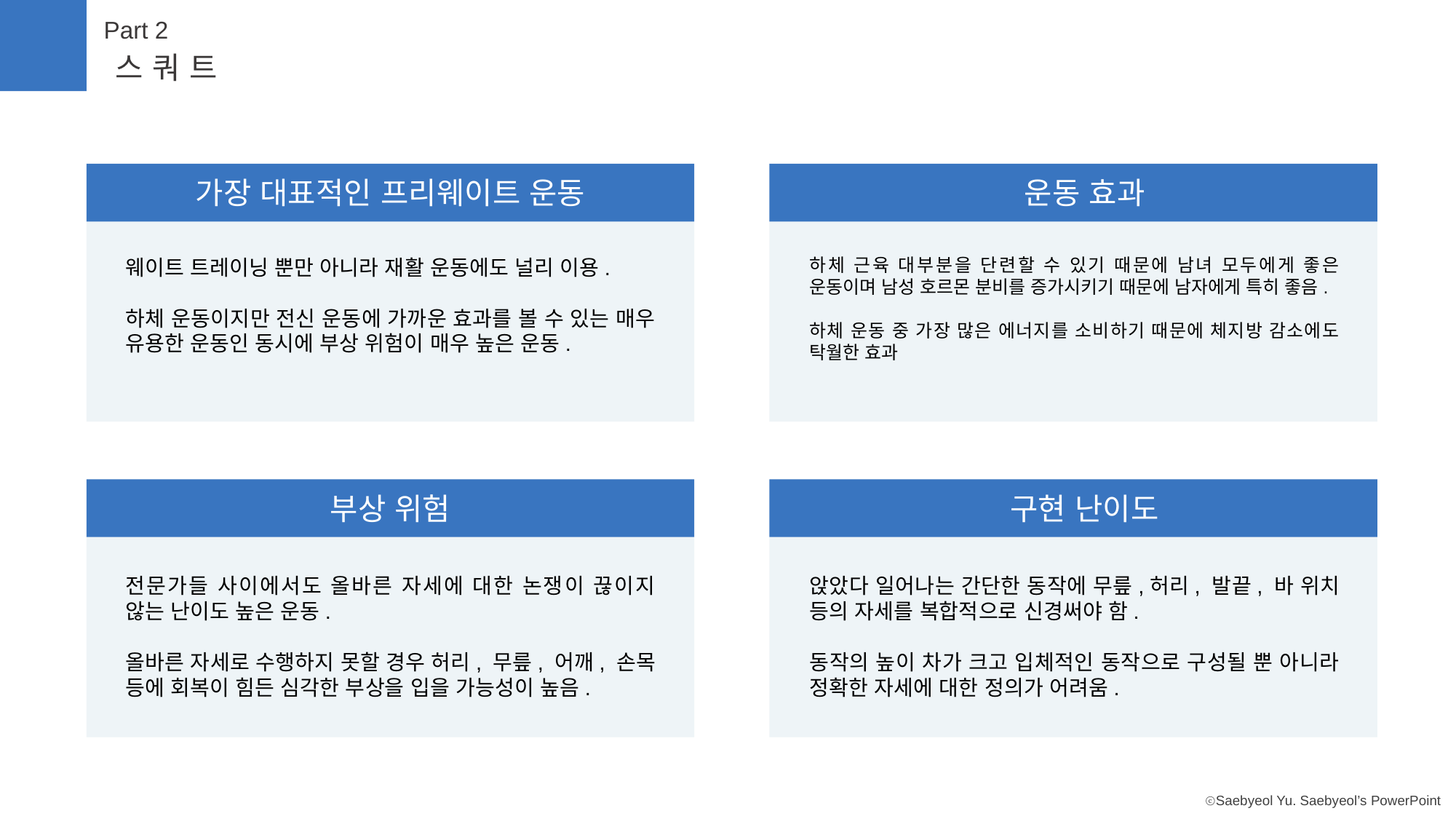

Part 2
스쿼트

가장 대표적인 프리웨이트 운동
운동 효과

웨이트 트레이닝 뿐만 아니라 재활 운동에도 널리 이용.

하체 운동이지만 전신 운동에 가까운 효과를 볼 수 있는 매우 유용한 운동인 동시에 부상 위험이 매우 높은 운동.
하체 근육 대부분을 단련할 수 있기 때문에 남녀 모두에게 좋은 운동이며 남성 호르몬 분비를 증가시키기 때문에 남자에게 특히 좋음.

하체 운동 중 가장 많은 에너지를 소비하기 때문에 체지방 감소에도 탁월한 효과

부상 위험
구현 난이도

전문가들 사이에서도 올바른 자세에 대한 논쟁이 끊이지 않는 난이도 높은 운동.

올바른 자세로 수행하지 못할 경우 허리, 무릎, 어깨, 손목 등에 회복이 힘든 심각한 부상을 입을 가능성이 높음.

앉았다 일어나는 간단한 동작에 무릎,허리, 발끝, 바 위치 등의 자세를 복합적으로 신경써야 함.

동작의 높이 차가 크고 입체적인 동작으로 구성될 뿐 아니라 정확한 자세에 대한 정의가 어려움.